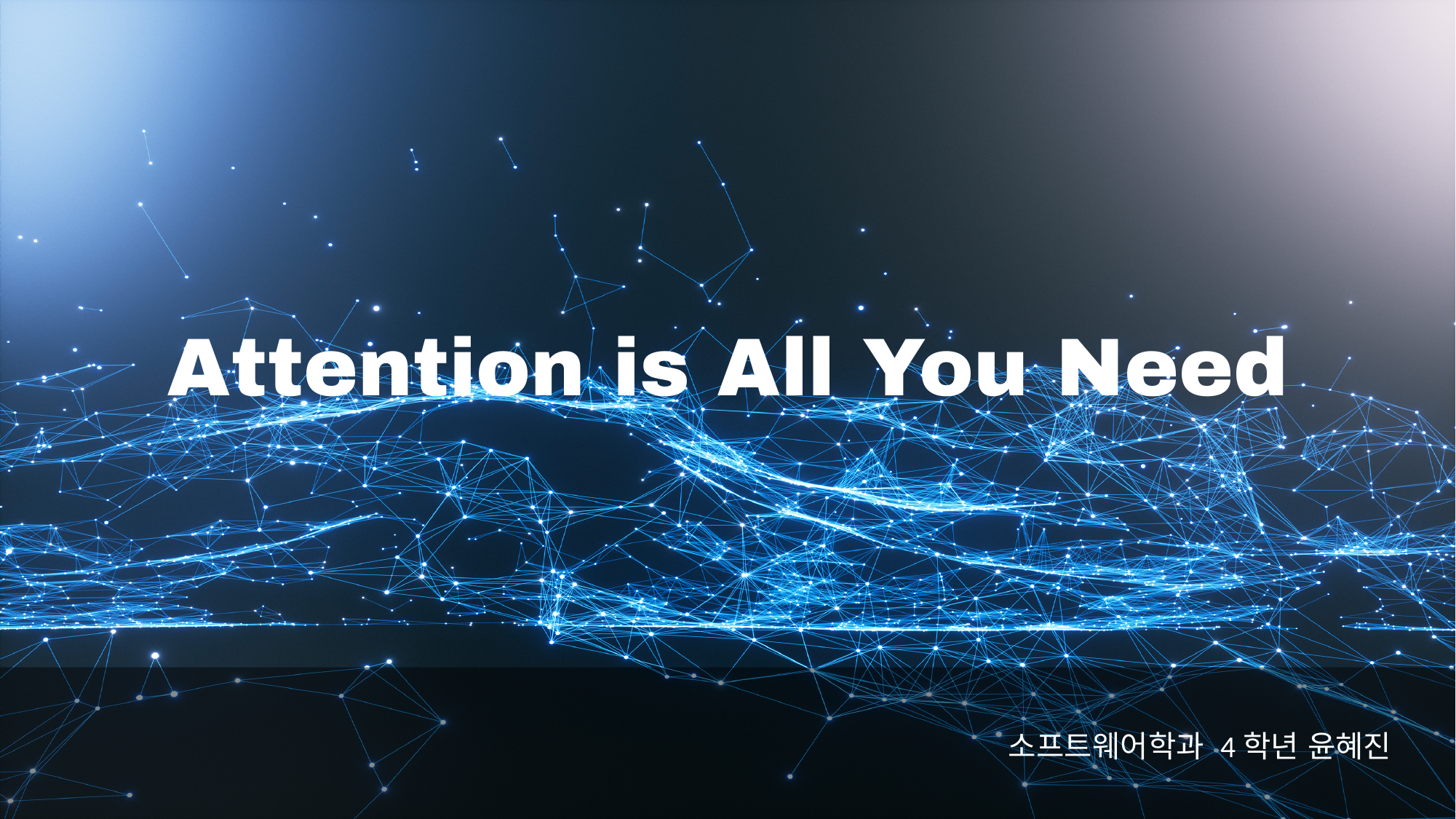

# Attention is All You Need

소프트웨어학과 4학년 윤혜진